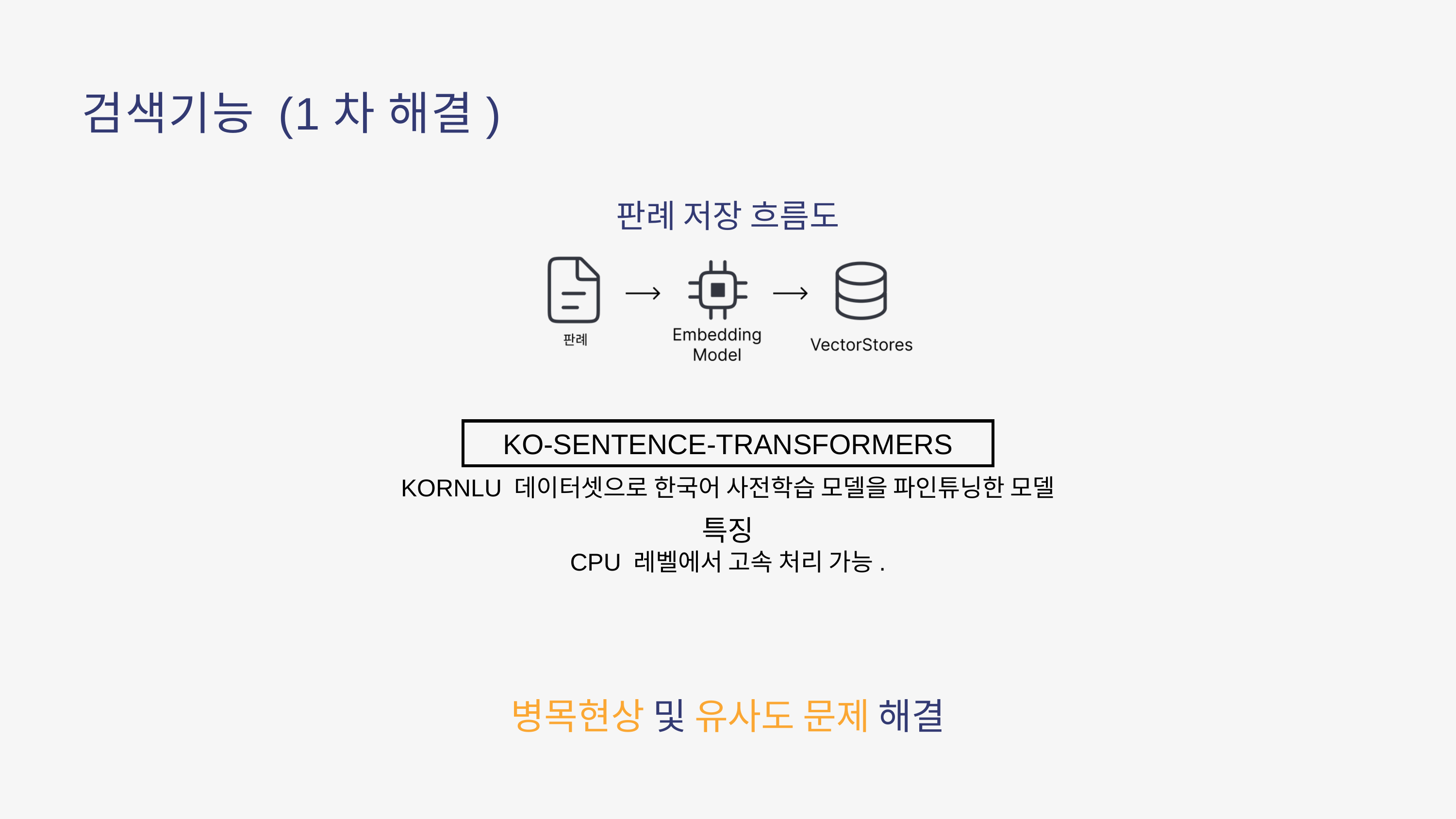

검색기능 (1차 해결)
판례 저장 흐름도

KO-SENTENCE-TRANSFORMERS
KORNLU 데이터셋으로 한국어 사전학습 모델을 파인튜닝한 모델
특징
CPU 레벨에서 고속 처리 가능.
병목현상 및 유사도 문제 해결